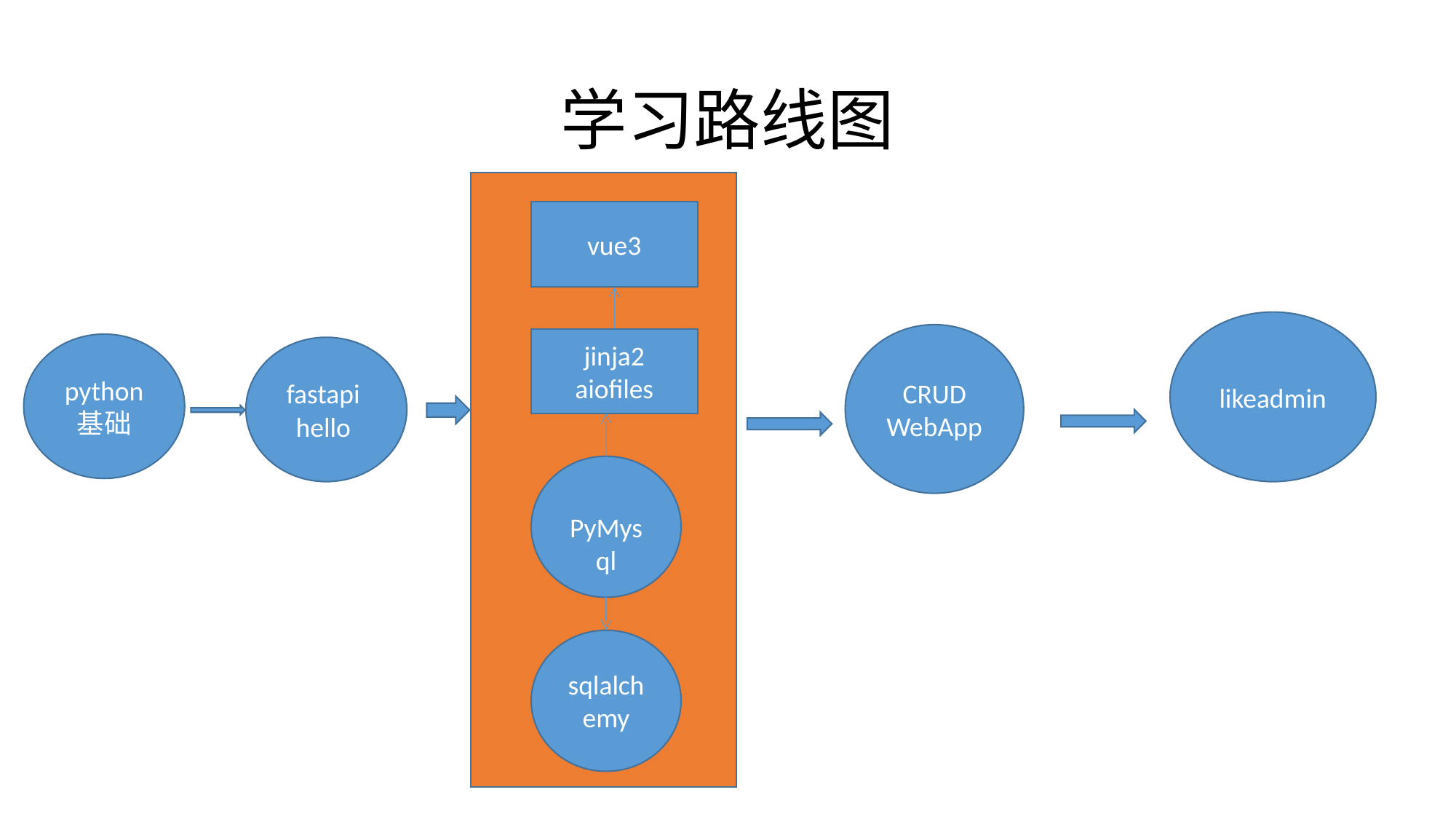

# 学习路线图

vue3
likeadmin
CRUD
WebApp
jinja2 aiofiles
python
基础
fastapi
hello

 PyMysql
sqlalchemy